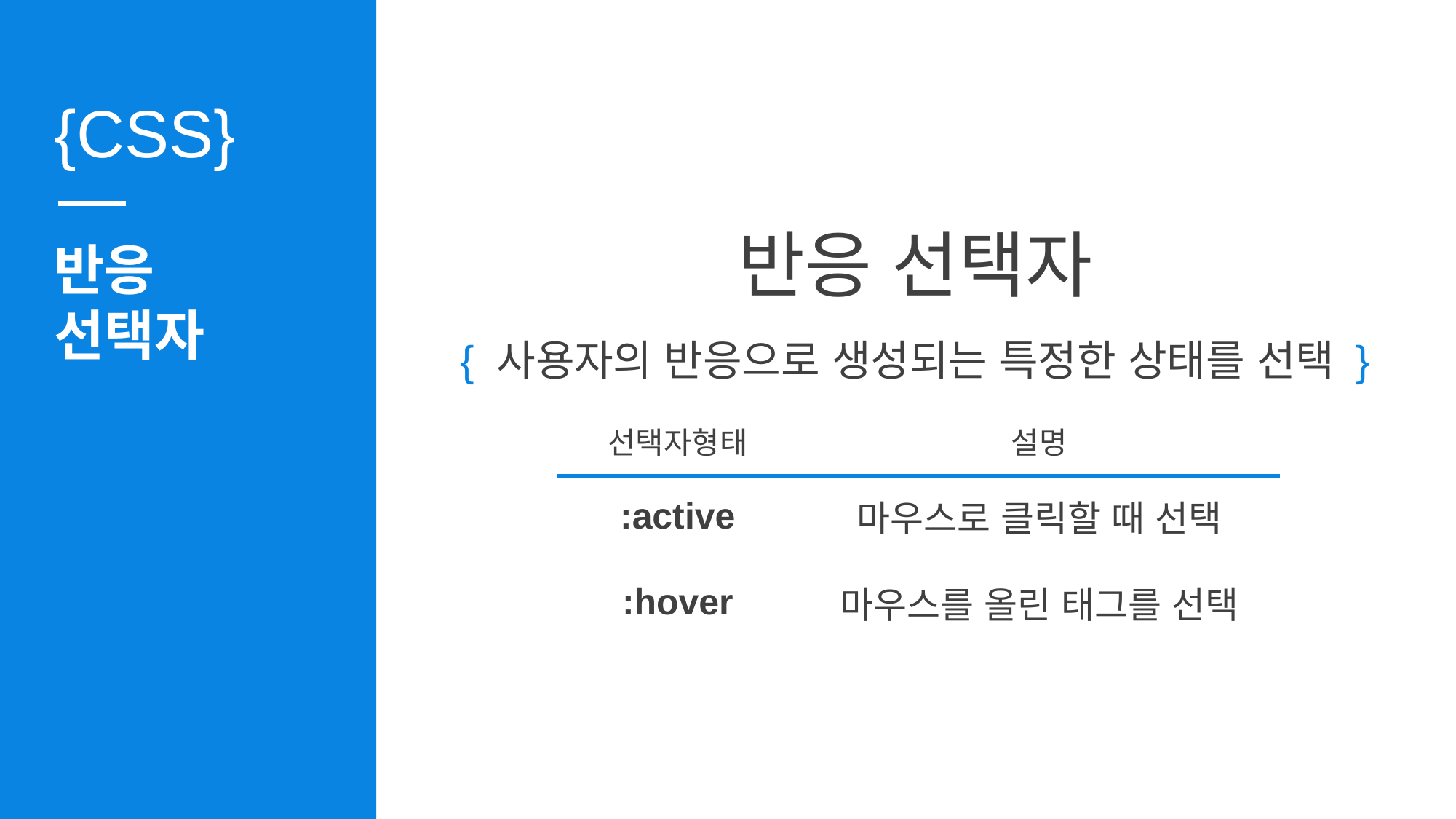

반응 선택자
반응
선택자
{ 사용자의 반응으로 생성되는 특정한 상태를 선택 }
| 선택자형태 | 설명 |
| --- | --- |
| :active | 마우스로 클릭할 때 선택 |
| :hover | 마우스를 올린 태그를 선택 |